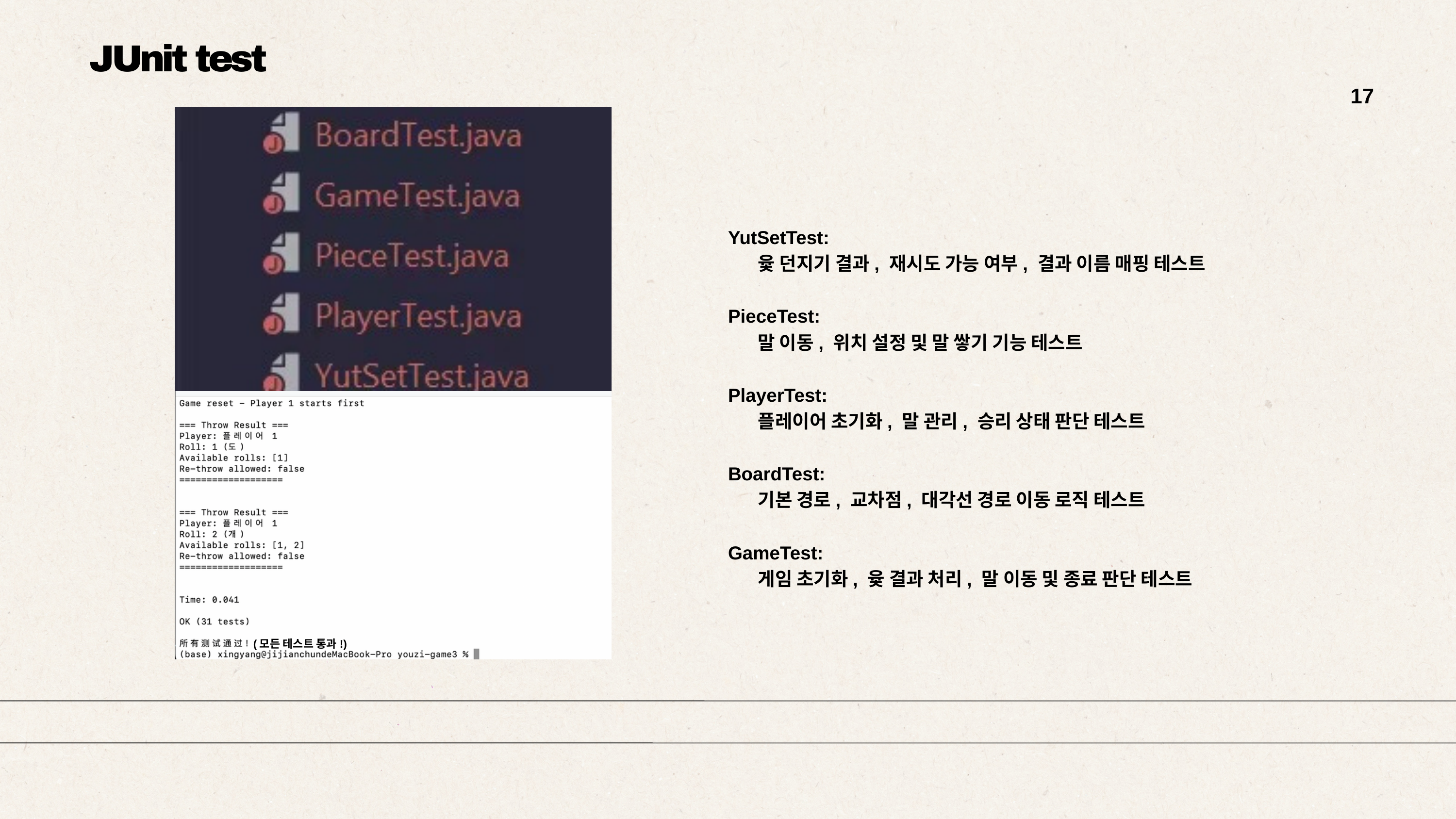

JUnit test
17

YutSetTest:
      윷 던지기 결과, 재시도 가능 여부, 결과 이름 매핑 테스트

PieceTest:
      말 이동, 위치 설정 및 말 쌓기 기능 테스트

PlayerTest:
      플레이어 초기화, 말 관리, 승리 상태 판단 테스트

BoardTest:
      기본 경로, 교차점, 대각선 경로 이동 로직 테스트

GameTest:
      게임 초기화, 윷 결과 처리, 말 이동 및 종료 판단 테스트

(모든 테스트 통과!)